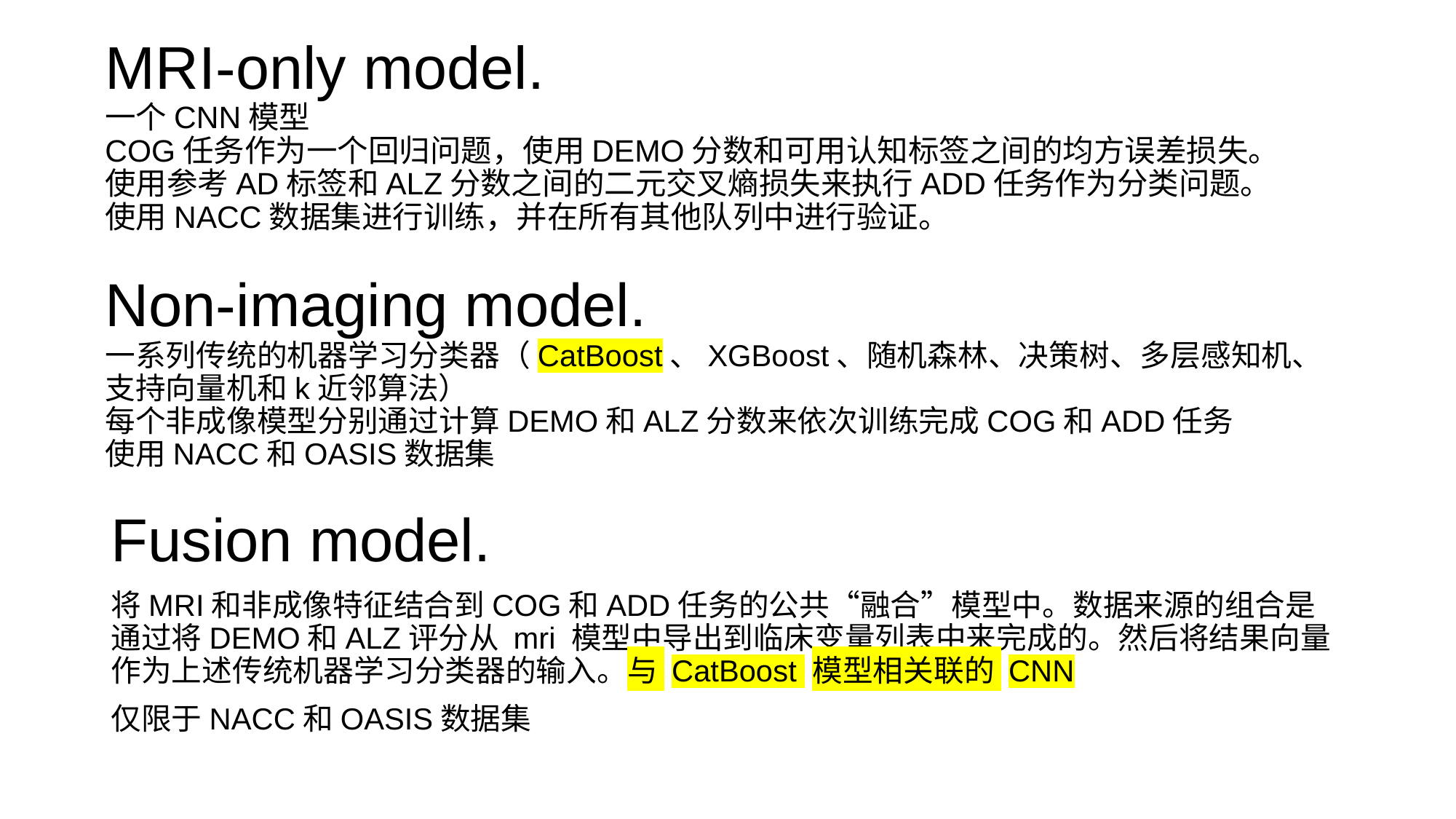

MRI-only model.
一个CNN模型
COG任务作为一个回归问题，使用DEMO分数和可用认知标签之间的均方误差损失。使用参考AD标签和ALZ分数之间的二元交叉熵损失来执行ADD任务作为分类问题。
使用NACC数据集进行训练，并在所有其他队列中进行验证。
# Non-imaging model. 一系列传统的机器学习分类器（CatBoost、XGBoost、随机森林、决策树、多层感知机、支持向量机和k近邻算法） 每个非成像模型分别通过计算DEMO和ALZ分数来依次训练完成COG和ADD任务 使用NACC和OASIS数据集
Fusion model.
将MRI和非成像特征结合到COG和ADD任务的公共“融合”模型中。数据来源的组合是通过将DEMO和ALZ评分从 mri 模型中导出到临床变量列表中来完成的。然后将结果向量作为上述传统机器学习分类器的输入。与 CatBoost 模型相关联的 CNN
仅限于NACC和OASIS数据集